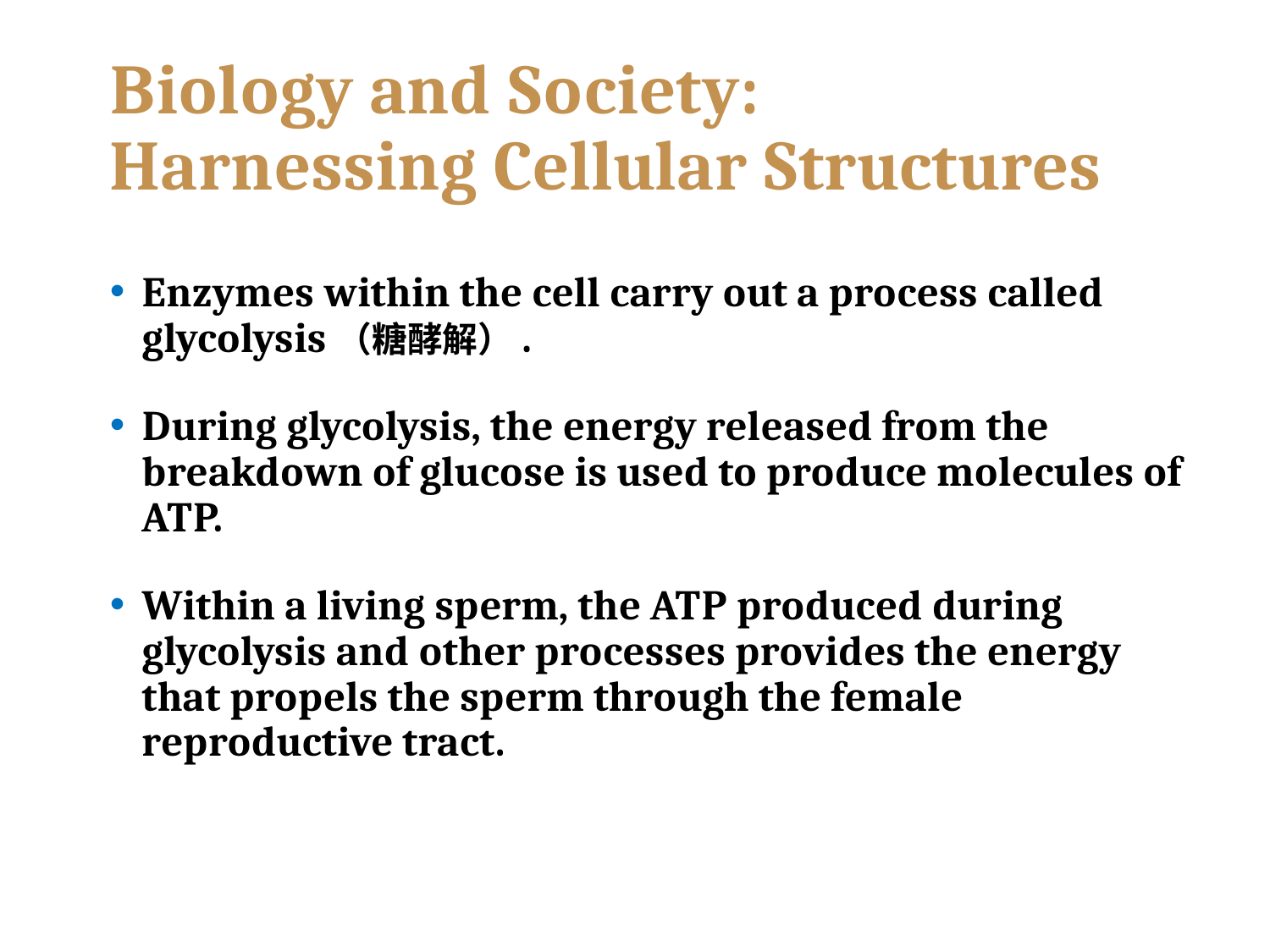

# Biology and Society: Harnessing Cellular Structures
Enzymes within the cell carry out a process called glycolysis（糖酵解）.
During glycolysis, the energy released from the breakdown of glucose is used to produce molecules of ATP.
Within a living sperm, the ATP produced during glycolysis and other processes provides the energy that propels the sperm through the female reproductive tract.